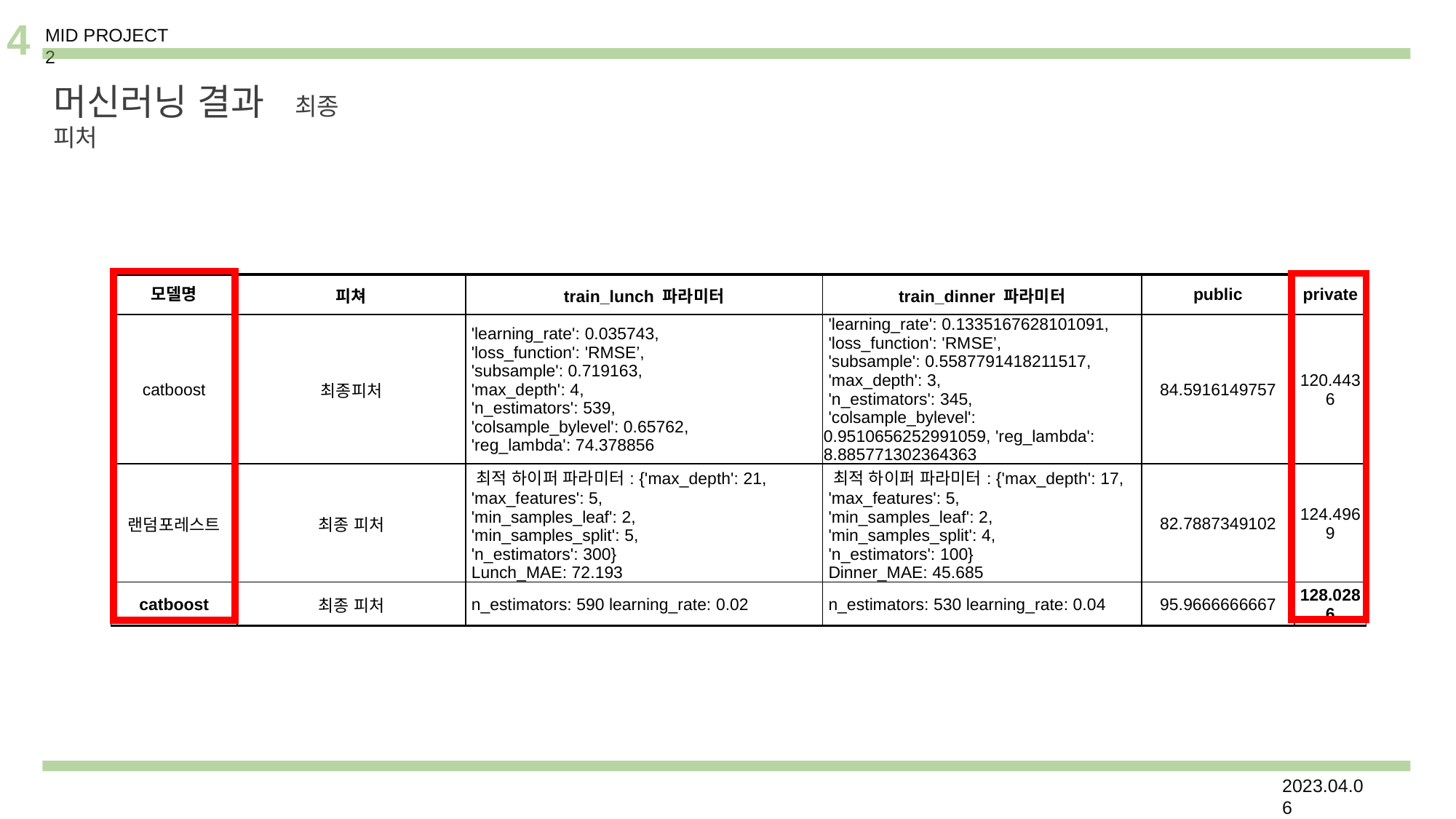

4
MID PROJECT 2
머신러닝 결과   최종 피처

| 모델명 | 피쳐 | train\_lunch 파라미터 | train\_dinner 파라미터 | public | private |
| --- | --- | --- | --- | --- | --- |
| catboost | 최종피처 | 'learning\_rate': 0.035743, 'loss\_function': 'RMSE’, 'subsample': 0.719163, 'max\_depth': 4, 'n\_estimators': 539, 'colsample\_bylevel': 0.65762, 'reg\_lambda': 74.378856 | 'learning\_rate': 0.1335167628101091, 'loss\_function': 'RMSE’, 'subsample': 0.5587791418211517, 'max\_depth': 3, 'n\_estimators': 345, 'colsample\_bylevel': 0.9510656252991059, 'reg\_lambda': 8.885771302364363 | 84.5916149757 | 120.4436 |
| 랜덤포레스트 | 최종 피처 | 최적 하이퍼 파라미터: {'max\_depth': 21, 'max\_features': 5, 'min\_samples\_leaf': 2, 'min\_samples\_split': 5, 'n\_estimators': 300} Lunch\_MAE: 72.193 | 최적 하이퍼 파라미터: {'max\_depth': 17, 'max\_features': 5, 'min\_samples\_leaf': 2, 'min\_samples\_split': 4, 'n\_estimators': 100} Dinner\_MAE: 45.685 | 82.7887349102 | 124.4969 |
| catboost | 최종 피처 | n\_estimators: 590 learning\_rate: 0.02 | n\_estimators: 530 learning\_rate: 0.04 | 95.9666666667 | 128.0286 |
2023.04.06